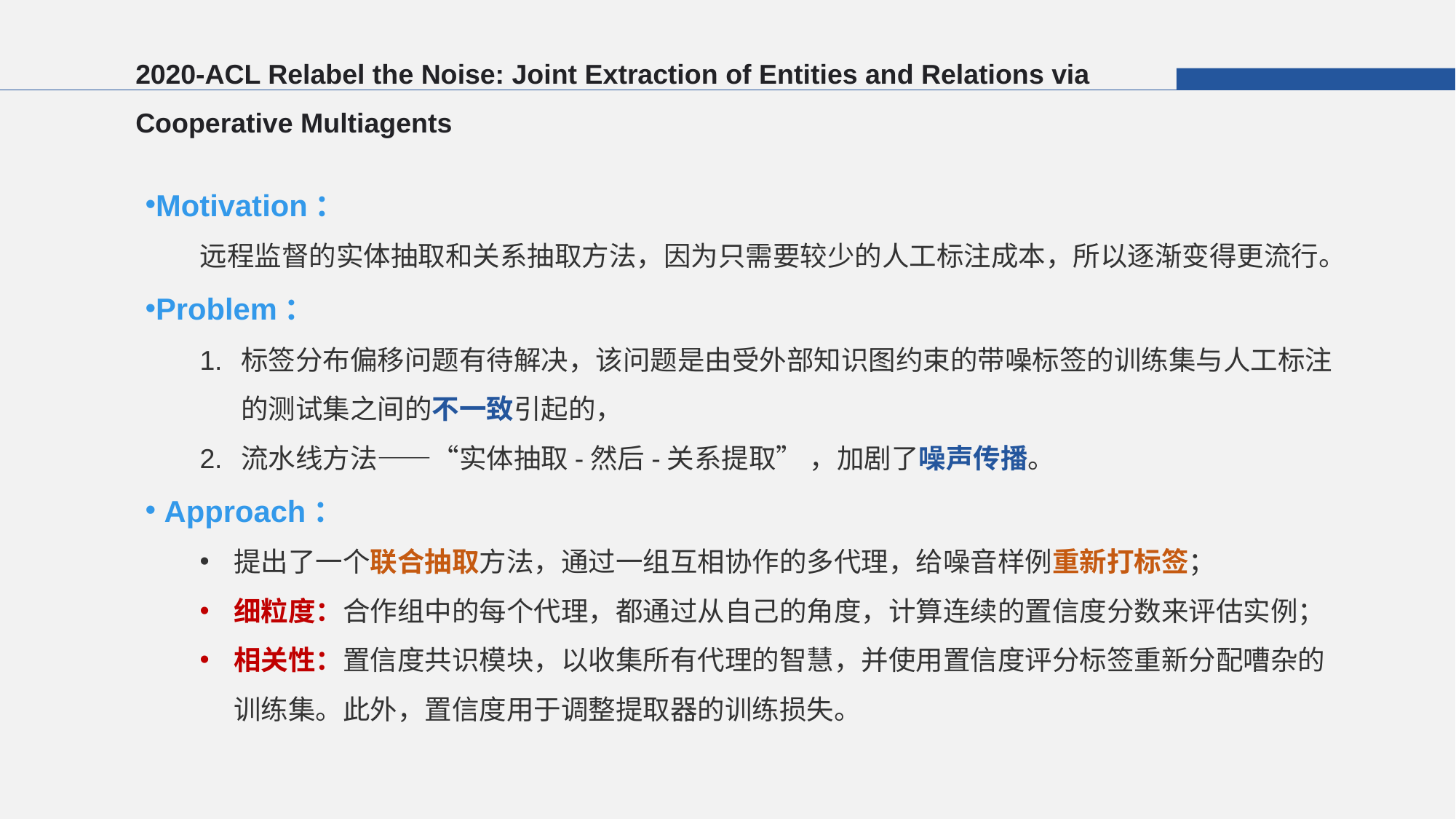

2020-ACL Relabel the Noise: Joint Extraction of Entities and Relations via Cooperative Multiagents

Motivation：
远程监督的实体抽取和关系抽取方法，因为只需要较少的人工标注成本，所以逐渐变得更流行。
Problem：
标签分布偏移问题有待解决，该问题是由受外部知识图约束的带噪标签的训练集与人工标注的测试集之间的不一致引起的，
流水线方法——“实体抽取-然后-关系提取” ，加剧了噪声传播。
 Approach：
提出了一个联合抽取方法，通过一组互相协作的多代理，给噪音样例重新打标签；
细粒度：合作组中的每个代理，都通过从自己的角度，计算连续的置信度分数来评估实例；
相关性：置信度共识模块，以收集所有代理的智慧，并使用置信度评分标签重新分配嘈杂的训练集。此外，置信度用于调整提取器的训练损失。